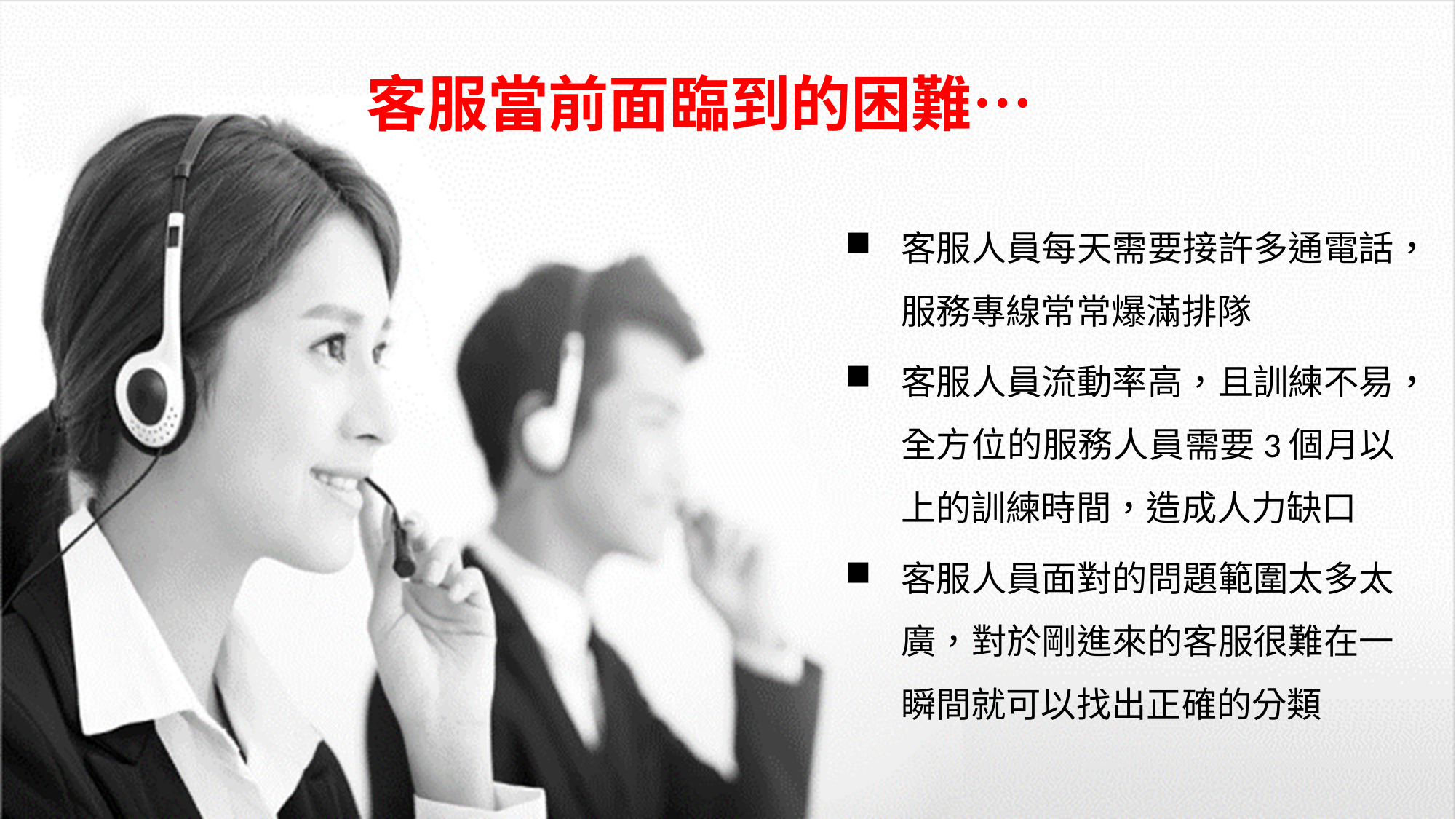

# 客服當前面臨到的困難…
客服人員每天需要接許多通電話，服務專線常常爆滿排隊
客服人員流動率高，且訓練不易，全方位的服務人員需要3個月以上的訓練時間，造成人力缺口
客服人員面對的問題範圍太多太廣，對於剛進來的客服很難在一瞬間就可以找出正確的分類
7